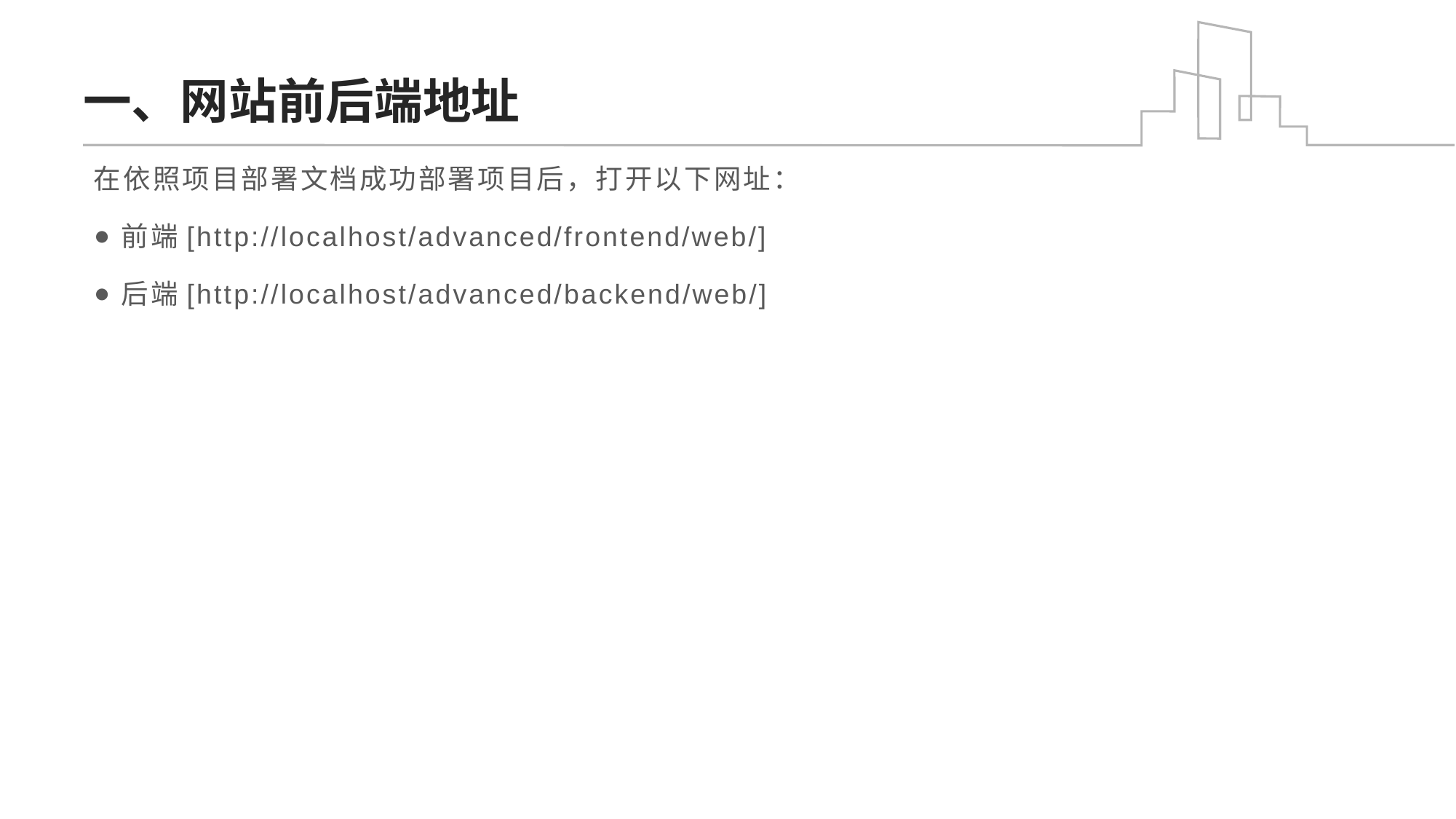

# 一、网站前后端地址
在依照项目部署文档成功部署项目后，打开以下网址：
前端[http://localhost/advanced/frontend/web/]
后端[http://localhost/advanced/backend/web/]